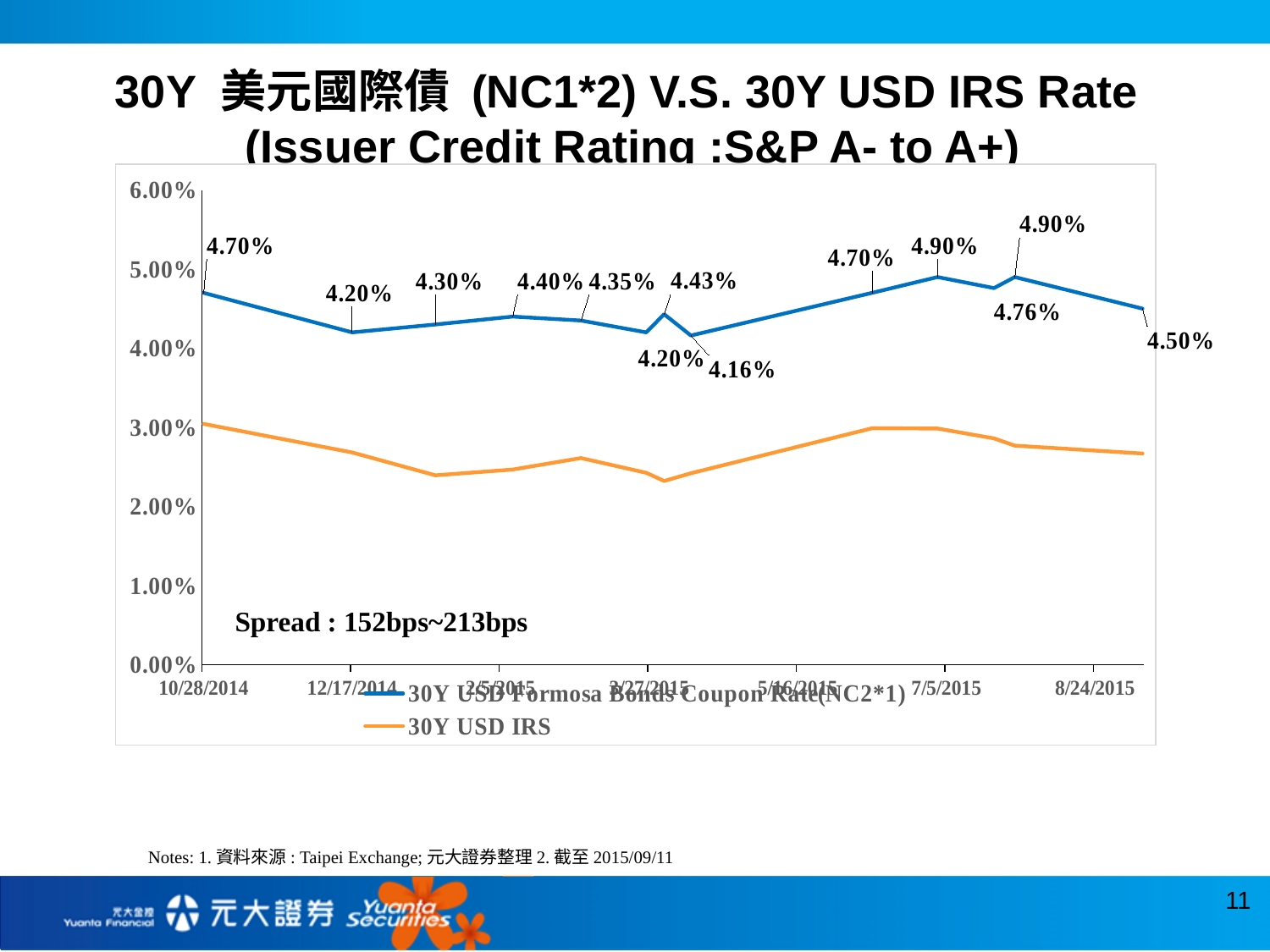

30Y 美元國際債 (NC1*2) V.S. 30Y USD IRS Rate
(Issuer Credit Rating :S&P A- to A+)

### Chart

| Category | 30Y USD Formosa Bonds Coupon Rate(NC2*1) | 30Y USD IRS |
|---|---|---|
| 41940 | 0.047 | 0.030430000000000002 |
| 41990 | 0.042 | 0.026813000000000003 |
| 42018 | 0.043 | 0.023927999999999998 |
| 42044 | 0.044 | 0.024655 |
| 42067 | 0.0435 | 0.026105 |
| 42089 | 0.042 | 0.024243999999999998 |
| 42095 | 0.0443 | 0.0232 |
| 42104 | 0.0416 | 0.024188 |
| 42165 | 0.047 | 0.029882 |
| 42187 | 0.049 | 0.029844 |
| 42206 | 0.0476 | 0.028593 |
| 42213 | 0.049 | 0.027678 |
| 42256 | 0.045 | 0.026680000000000002 |
Spread : 152bps~213bps
Notes: 1.資料來源: Taipei Exchange;元大證券整理2.截至2015/09/11